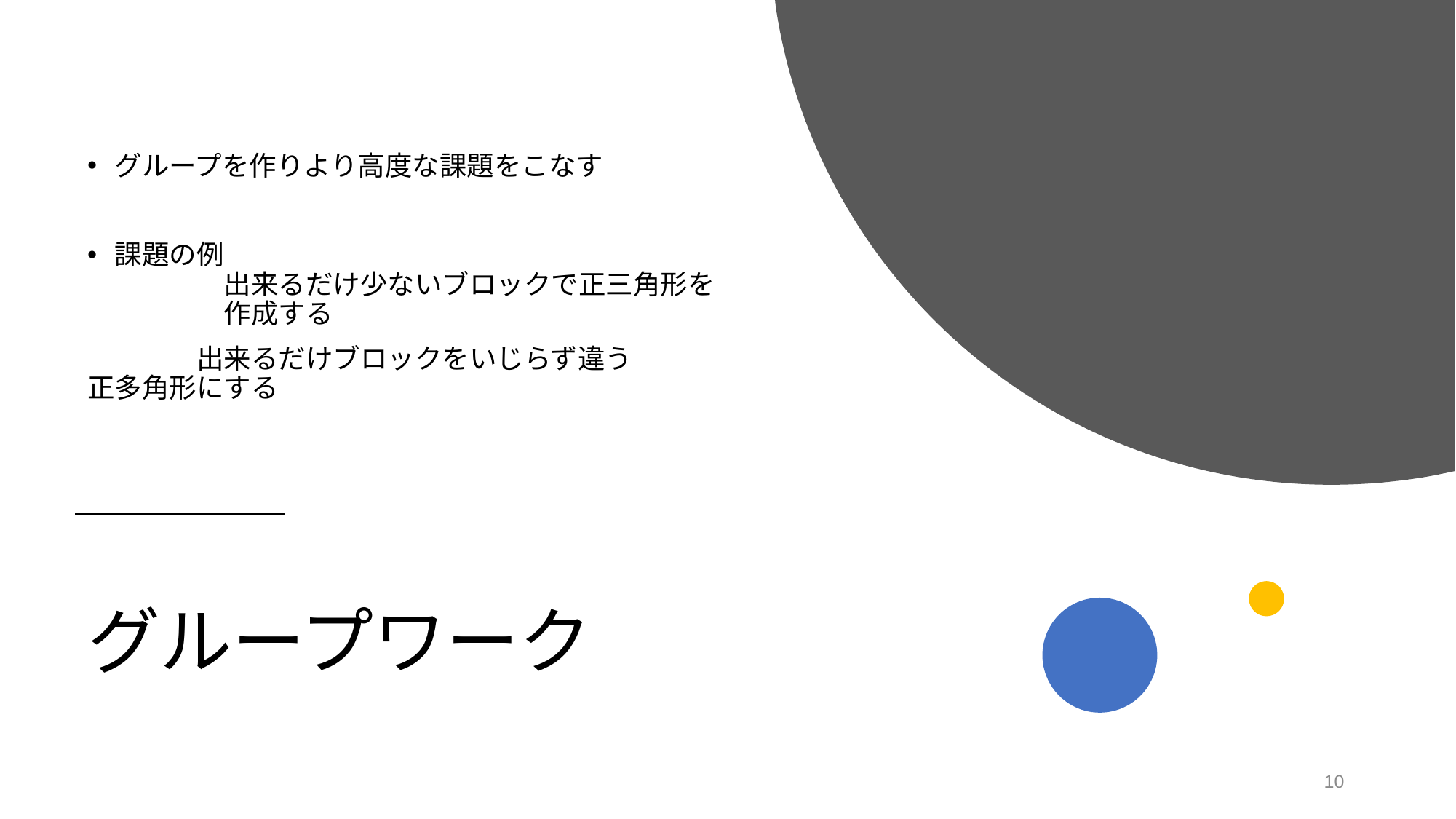

グループを作りより高度な課題をこなす

課題の例　					出来るだけ少ないブロックで正三角形を	作成する
	出来るだけブロックをいじらず違う		正多角形にする
# グループワーク

10